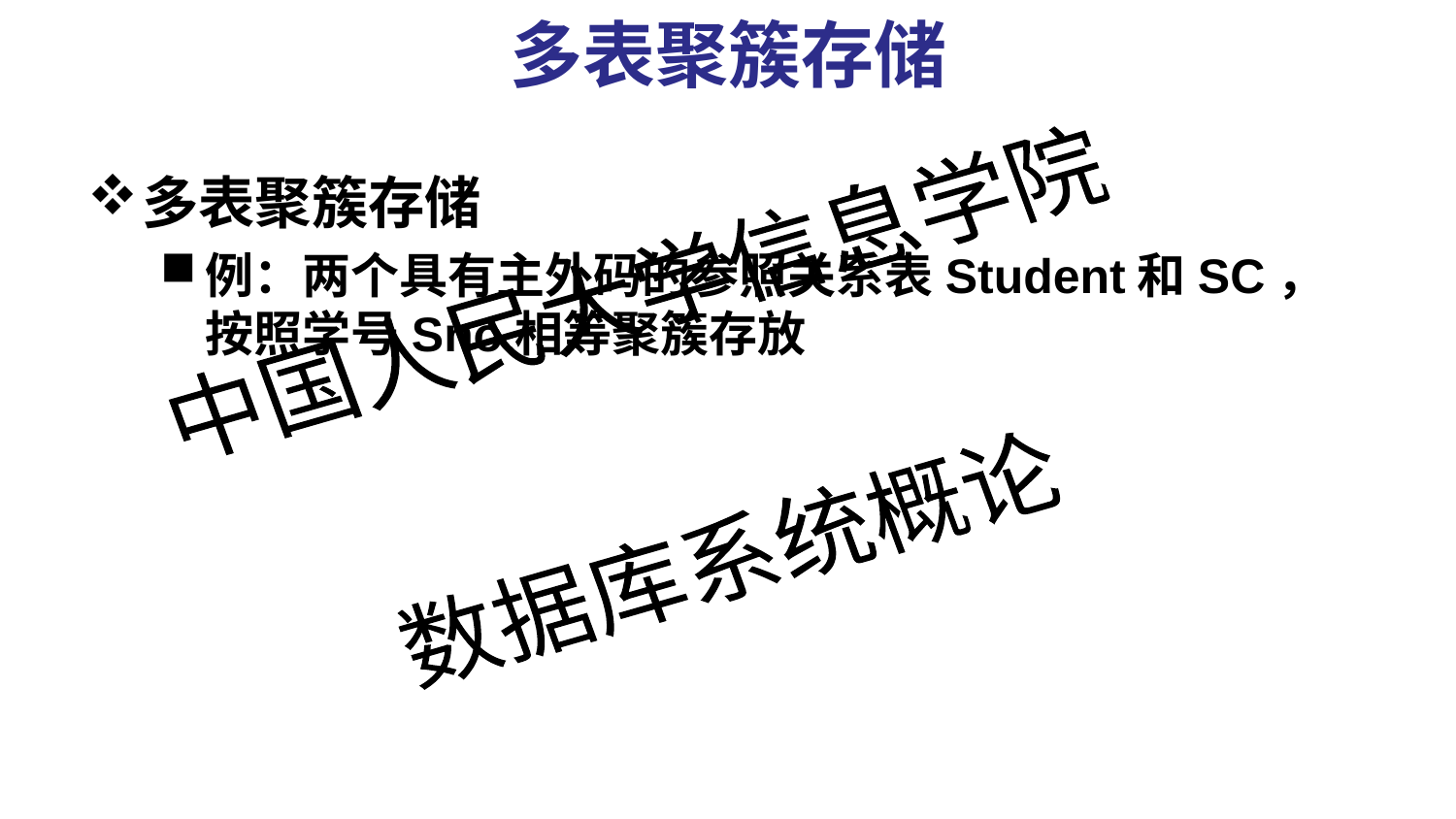

# 多表聚簇存储
55
多表聚簇存储
例：两个具有主外码的参照关系表Student和SC，按照学号Sno相等聚簇存放